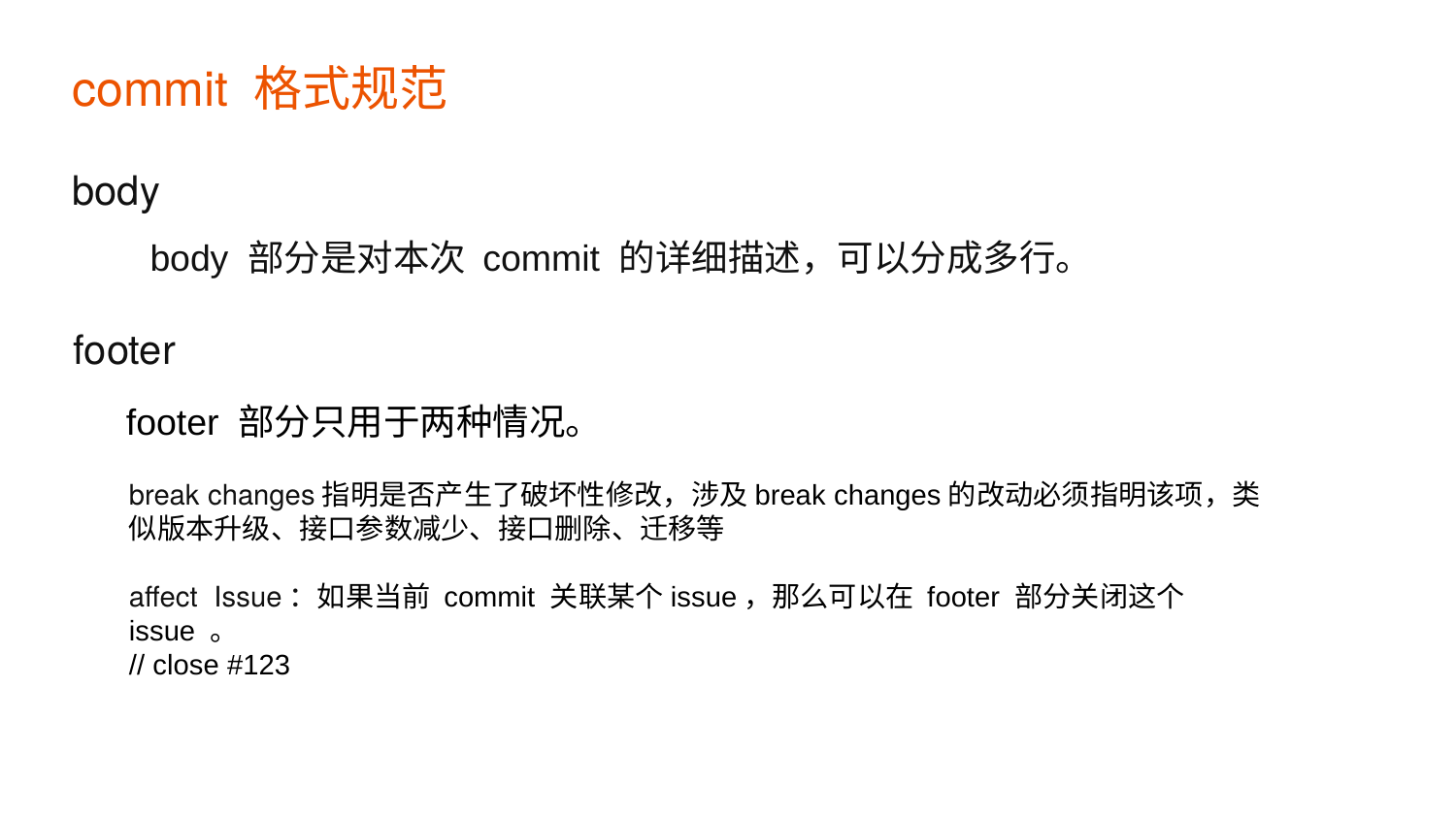

commit 格式规范
# body
body 部分是对本次 commit 的详细描述，可以分成多行。
footer
footer 部分只用于两种情况。
break changes指明是否产生了破坏性修改，涉及break changes的改动必须指明该项，类似版本升级、接口参数减少、接口删除、迁移等

affect  Issue：如果当前 commit 关联某个issue，那么可以在 footer 部分关闭这个 issue 。
// close #123